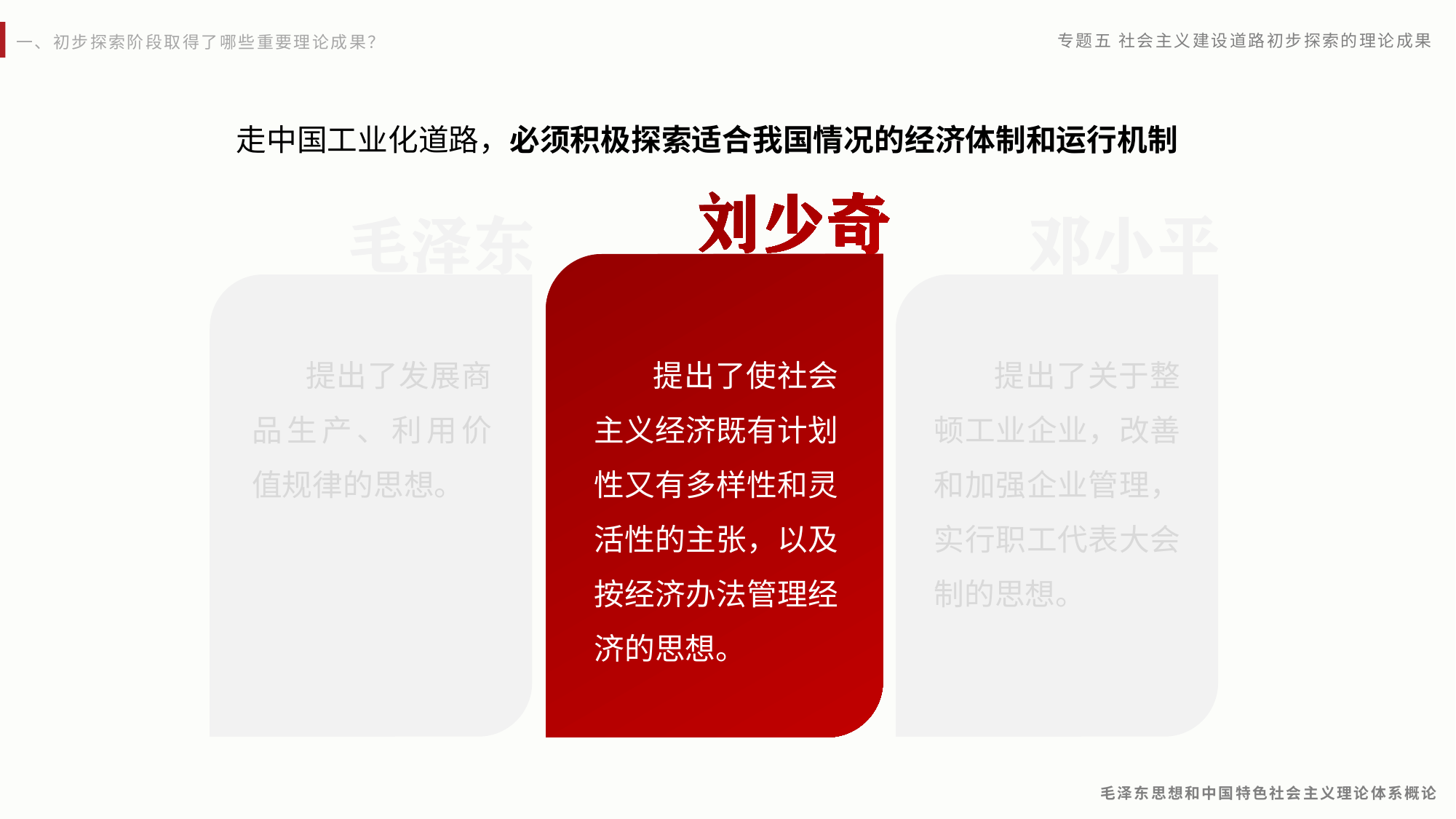

走中国工业化道路，必须积极探索适合我国情况的经济体制和运行机制

      提出了发展商品生产、利用价值规律的思想。

       提出了关于整顿工业企业，改善和加强企业管理，实行职工代表大会制的思想。

       提出了使社会主义经济既有计划性又有多样性和灵活性的主张，以及按经济办法管理经济的思想。